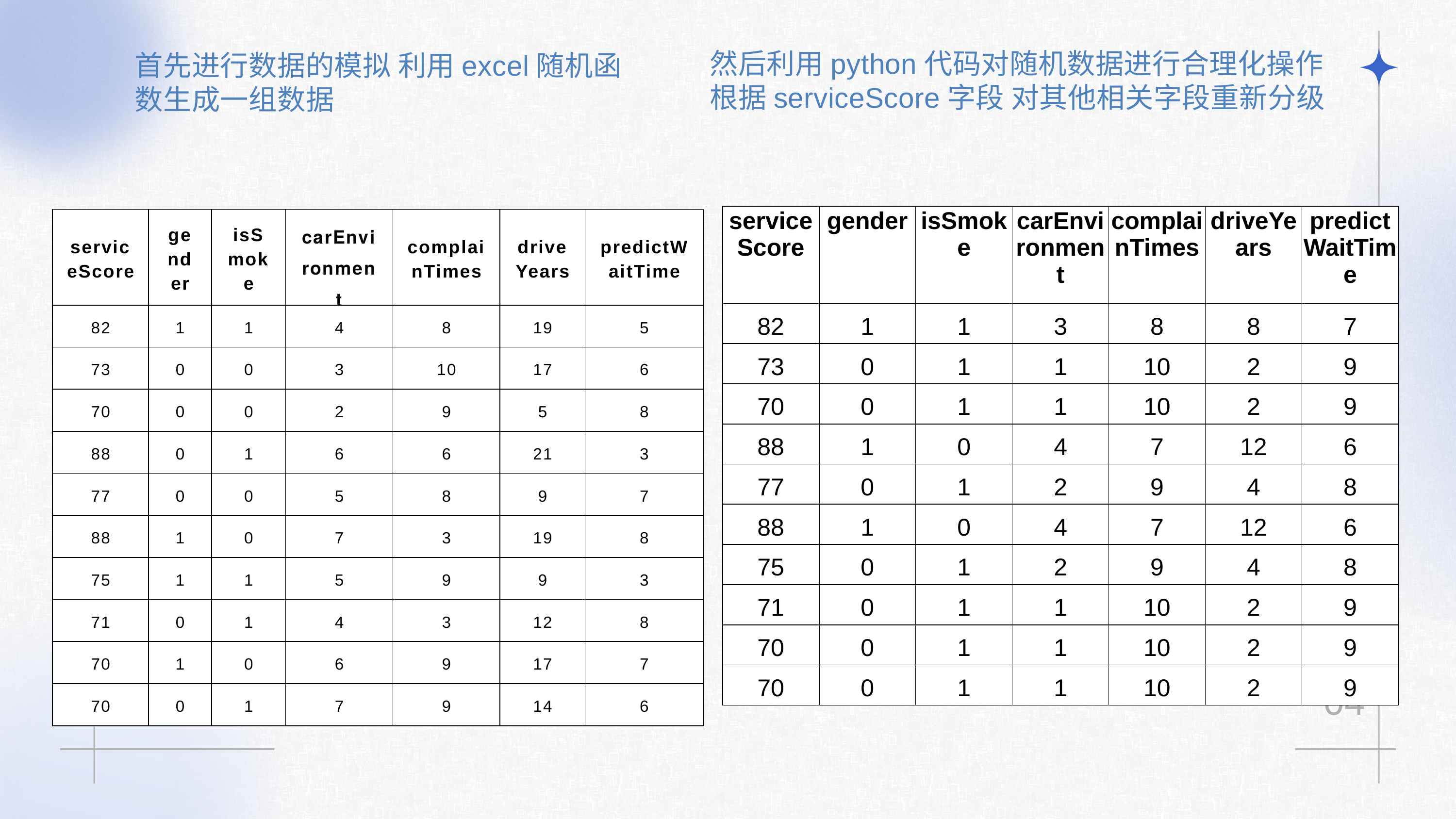

然后利用python代码对随机数据进行合理化操作
根据serviceScore字段 对其他相关字段重新分级

首先进行数据的模拟 利用excel随机函数生成一组数据

| serviceScore | gender | isSmoke | carEnvironment | complainTimes | driveYears | predictWaitTime |
| --- | --- | --- | --- | --- | --- | --- |
| 82 | 1 | 1 | 3 | 8 | 8 | 7 |
| 73 | 0 | 1 | 1 | 10 | 2 | 9 |
| 70 | 0 | 1 | 1 | 10 | 2 | 9 |
| 88 | 1 | 0 | 4 | 7 | 12 | 6 |
| 77 | 0 | 1 | 2 | 9 | 4 | 8 |
| 88 | 1 | 0 | 4 | 7 | 12 | 6 |
| 75 | 0 | 1 | 2 | 9 | 4 | 8 |
| 71 | 0 | 1 | 1 | 10 | 2 | 9 |
| 70 | 0 | 1 | 1 | 10 | 2 | 9 |
| 70 | 0 | 1 | 1 | 10 | 2 | 9 |
| serviceScore | gender | isSmoke | carEnvironment | complainTimes | driveYears | predictWaitTime |
| --- | --- | --- | --- | --- | --- | --- |
| 82 | 1 | 1 | 4 | 8 | 19 | 5 |
| 73 | 0 | 0 | 3 | 10 | 17 | 6 |
| 70 | 0 | 0 | 2 | 9 | 5 | 8 |
| 88 | 0 | 1 | 6 | 6 | 21 | 3 |
| 77 | 0 | 0 | 5 | 8 | 9 | 7 |
| 88 | 1 | 0 | 7 | 3 | 19 | 8 |
| 75 | 1 | 1 | 5 | 9 | 9 | 3 |
| 71 | 0 | 1 | 4 | 3 | 12 | 8 |
| 70 | 1 | 0 | 6 | 9 | 17 | 7 |
| 70 | 0 | 1 | 7 | 9 | 14 | 6 |

04